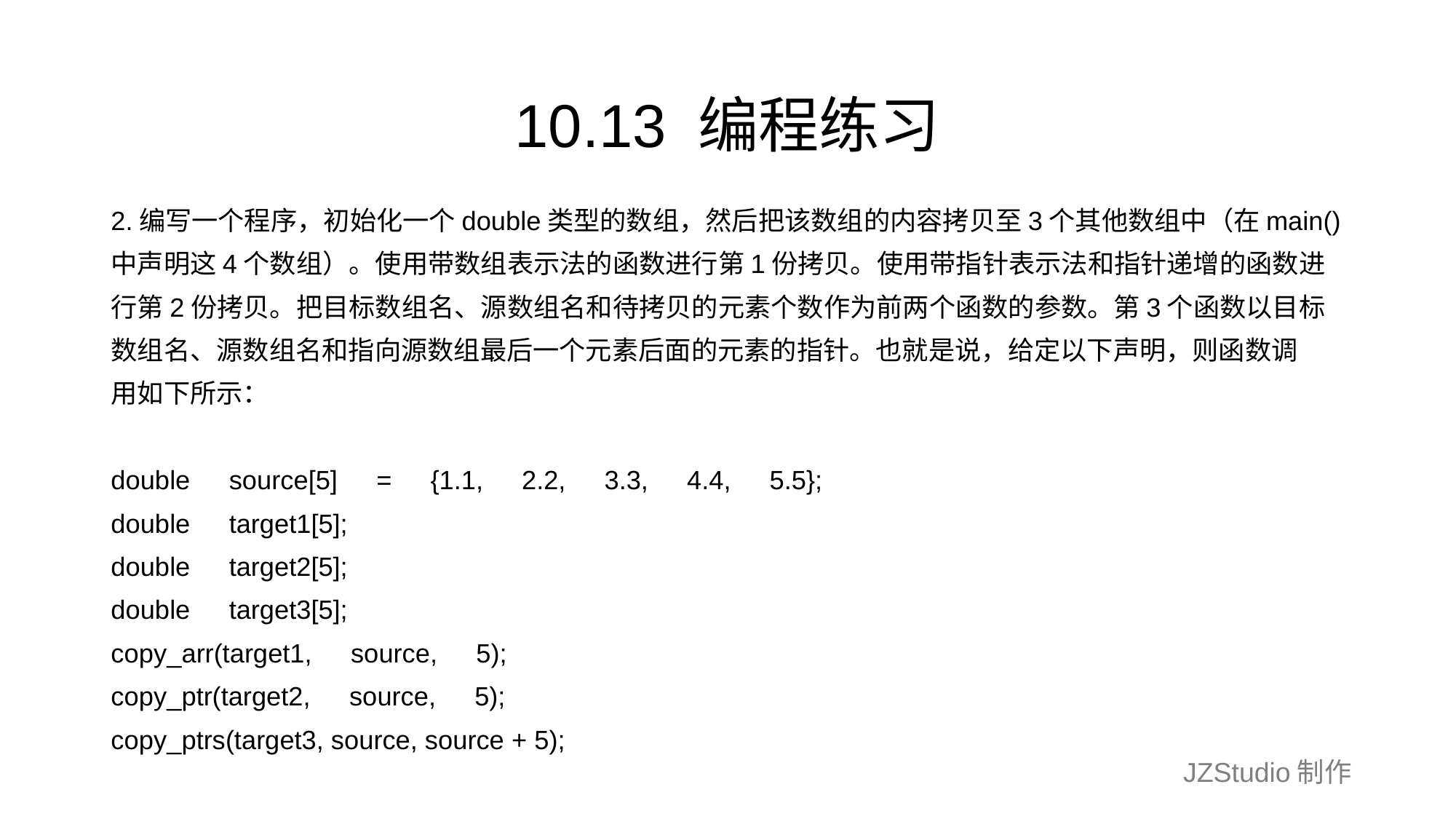

# 10.13 编程练习
2.编写一个程序，初始化一个double类型的数组，然后把该数组的内容拷贝至3个其他数组中（在main()
中声明这4个数组）。使用带数组表示法的函数进行第1份拷贝。使用带指针表示法和指针递增的函数进
行第2份拷贝。把目标数组名、源数组名和待拷贝的元素个数作为前两个函数的参数。第3个函数以目标
数组名、源数组名和指向源数组最后一个元素后面的元素的指针。也就是说，给定以下声明，则函数调
用如下所示：

double　source[5]　=　{1.1,　2.2,　3.3,　4.4,　5.5};
double　target1[5];
double　target2[5];
double　target3[5];
copy_arr(target1,　source,　5);
copy_ptr(target2,　source,　5);
copy_ptrs(target3, source, source + 5);